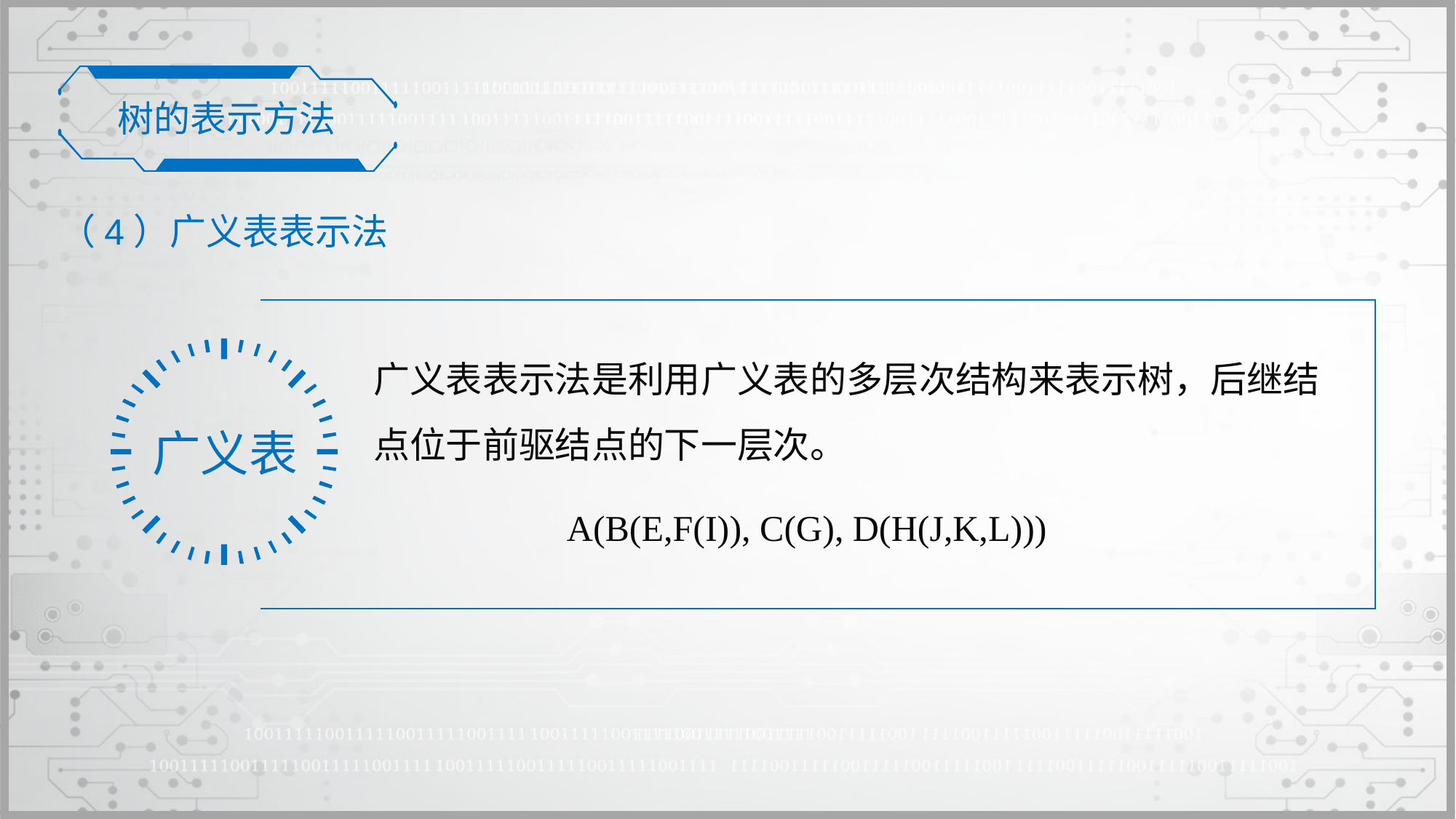

树的表示方法
（4）广义表表示法

广义表表示法是利用广义表的多层次结构来表示树，后继结点位于前驱结点的下一层次。
A(B(E,F(I)), C(G), D(H(J,K,L)))

广义表